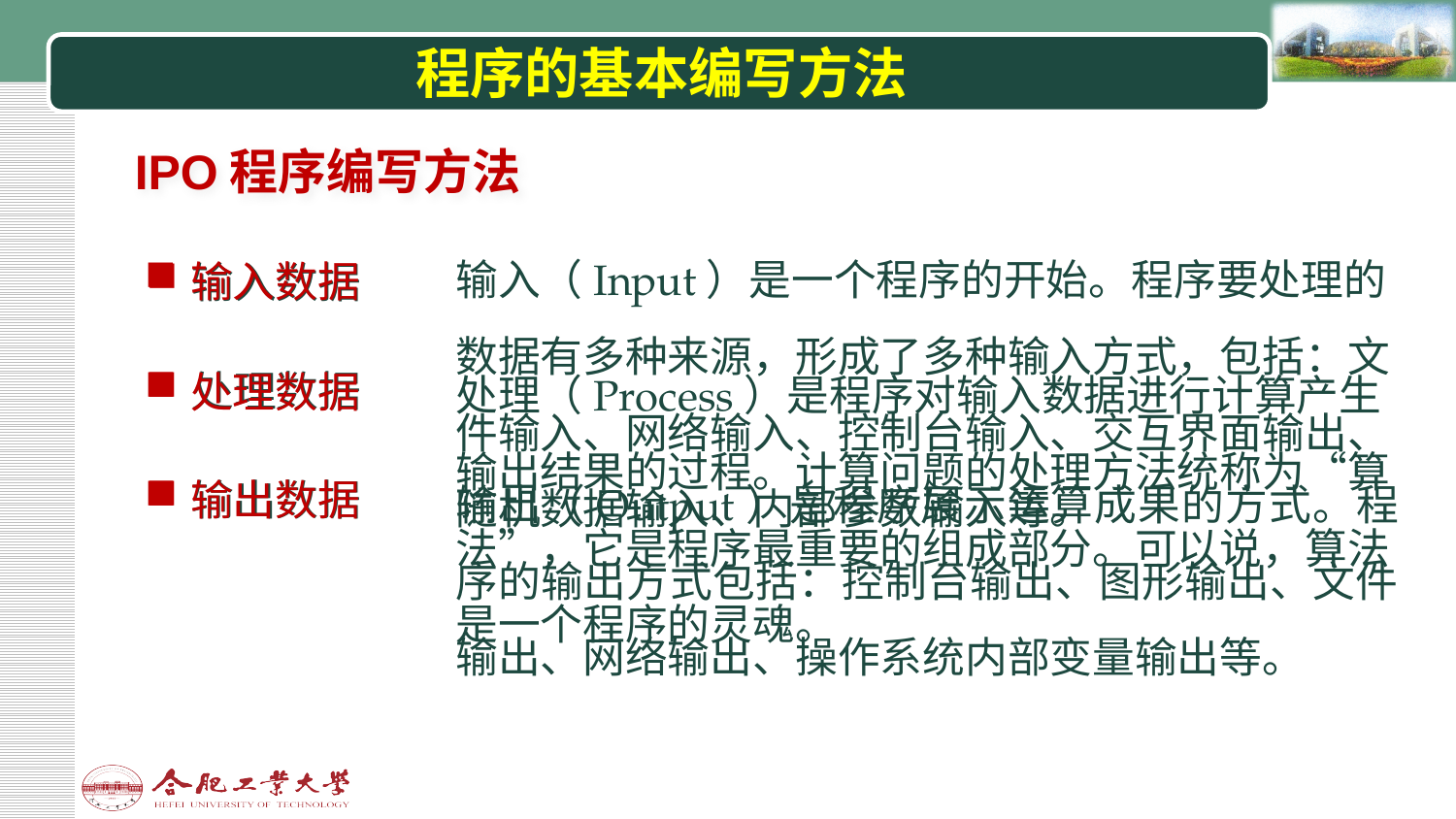

# 程序的基本编写方法
IPO程序编写方法
输入（Input）是一个程序的开始。程序要处理的数据有多种来源，形成了多种输入方式，包括：文件输入、网络输入、控制台输入、交互界面输出、随机数据输入、内部参数输入等。
输入数据
输入数据
处理数据
处理数据
处理（Process）是程序对输入数据进行计算产生输出结果的过程。计算问题的处理方法统称为“算法”，它是程序最重要的组成部分。可以说，算法是一个程序的灵魂。
输出数据
输出数据
输出（Output）是程序展示运算成果的方式。程序的输出方式包括：控制台输出、图形输出、文件输出、网络输出、操作系统内部变量输出等。